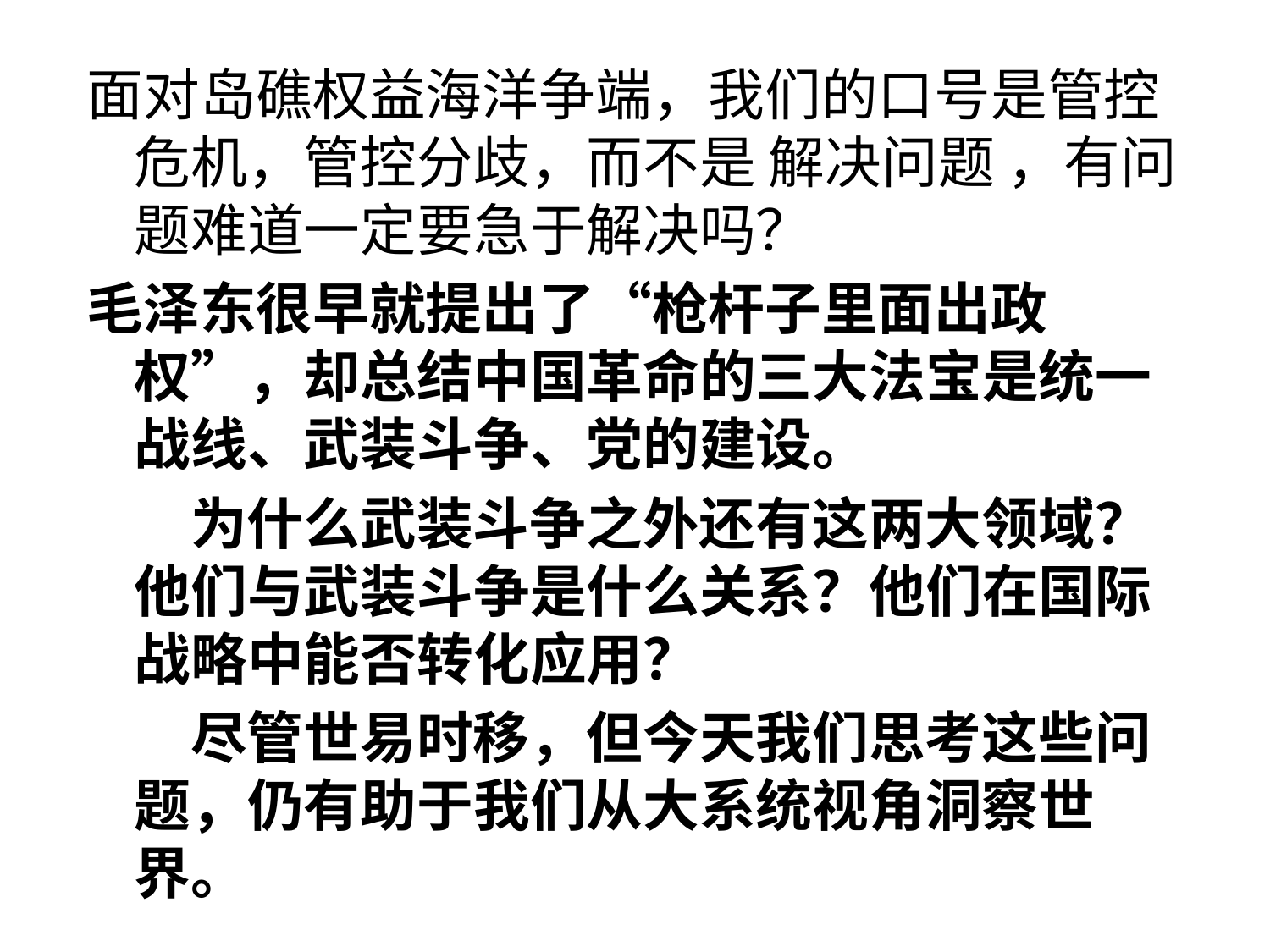

面对岛礁权益海洋争端，我们的口号是管控危机，管控分歧，而不是 解决问题 ，有问题难道一定要急于解决吗？
毛泽东很早就提出了“枪杆子里面出政权”，却总结中国革命的三大法宝是统一战线、武装斗争、党的建设。
       为什么武装斗争之外还有这两大领域？他们与武装斗争是什么关系？他们在国际战略中能否转化应用？
       尽管世易时移，但今天我们思考这些问题，仍有助于我们从大系统视角洞察世界。